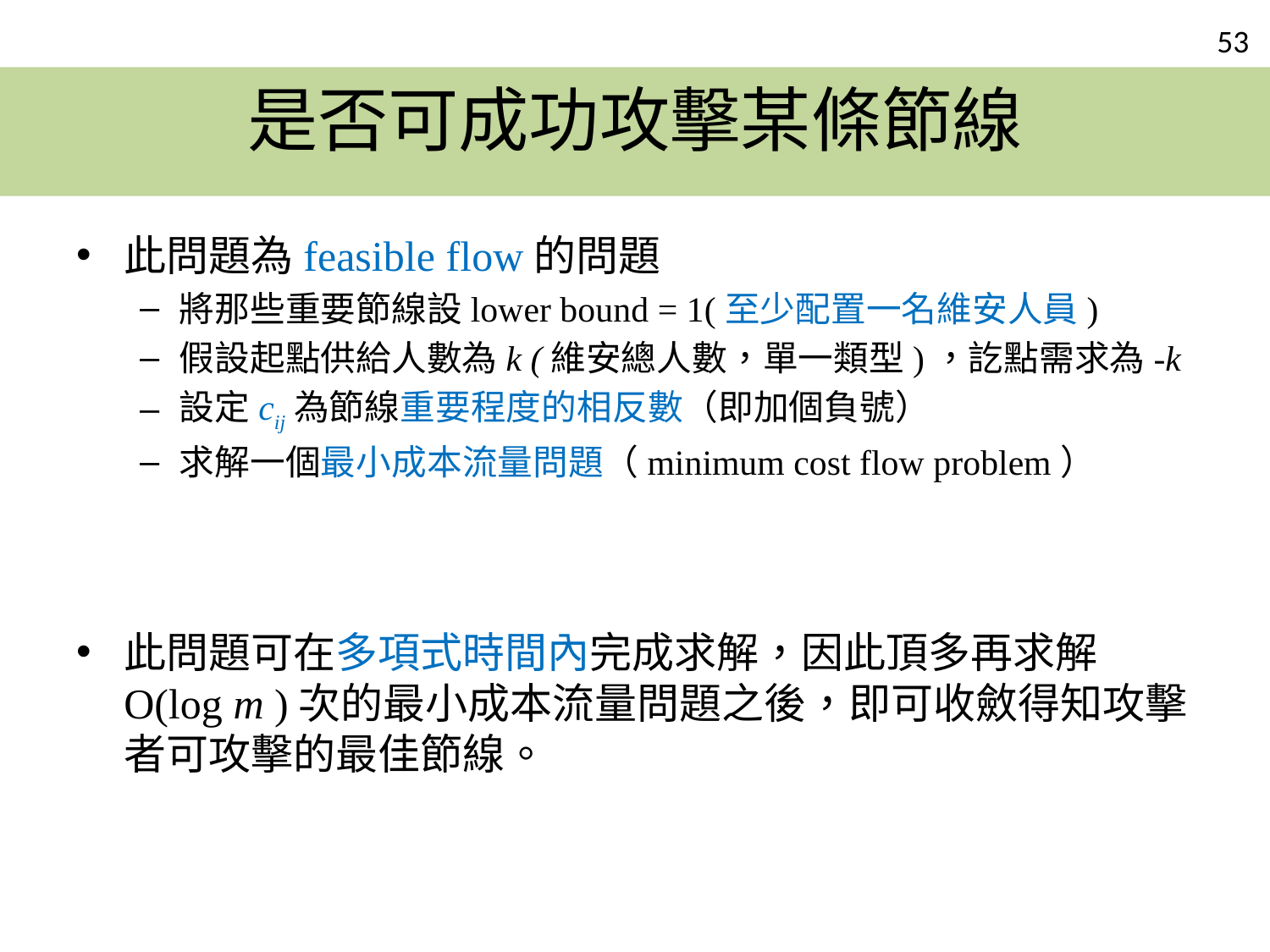

# 是否可成功攻擊某條節線
此問題為feasible flow的問題
將那些重要節線設lower bound = 1(至少配置一名維安人員)
假設起點供給人數為k (維安總人數，單一類型)，訖點需求為-k
設定cij為節線重要程度的相反數（即加個負號）
求解一個最小成本流量問題（minimum cost flow problem）

此問題可在多項式時間內完成求解，因此頂多再求解 O(log m )次的最小成本流量問題之後，即可收斂得知攻擊者可攻擊的最佳節線。